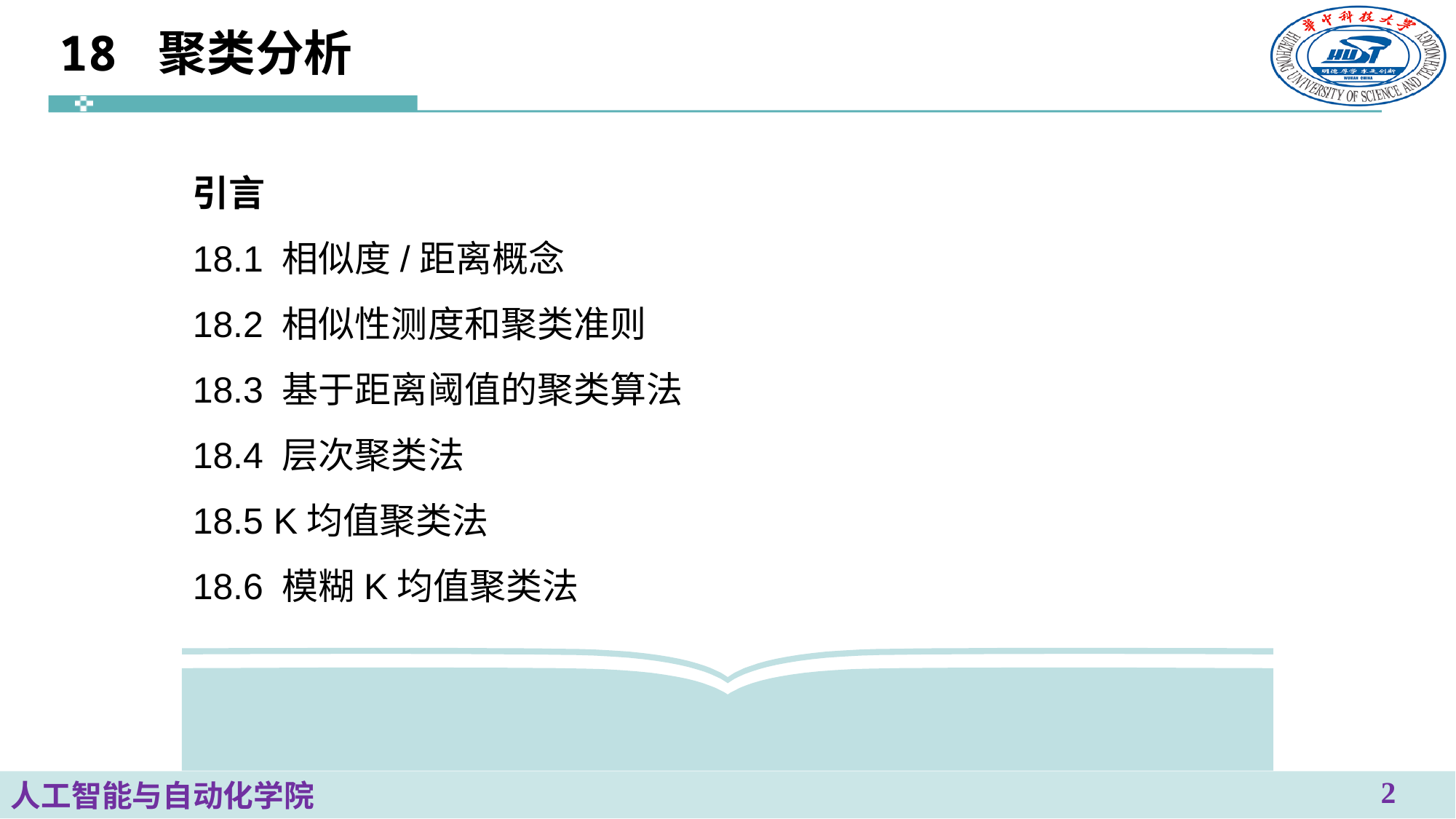

# 18 聚类分析
引言
18.1 相似度/距离概念
18.2 相似性测度和聚类准则
18.3 基于距离阈值的聚类算法
18.4 层次聚类法
18.5 K均值聚类法
18.6 模糊K均值聚类法

2